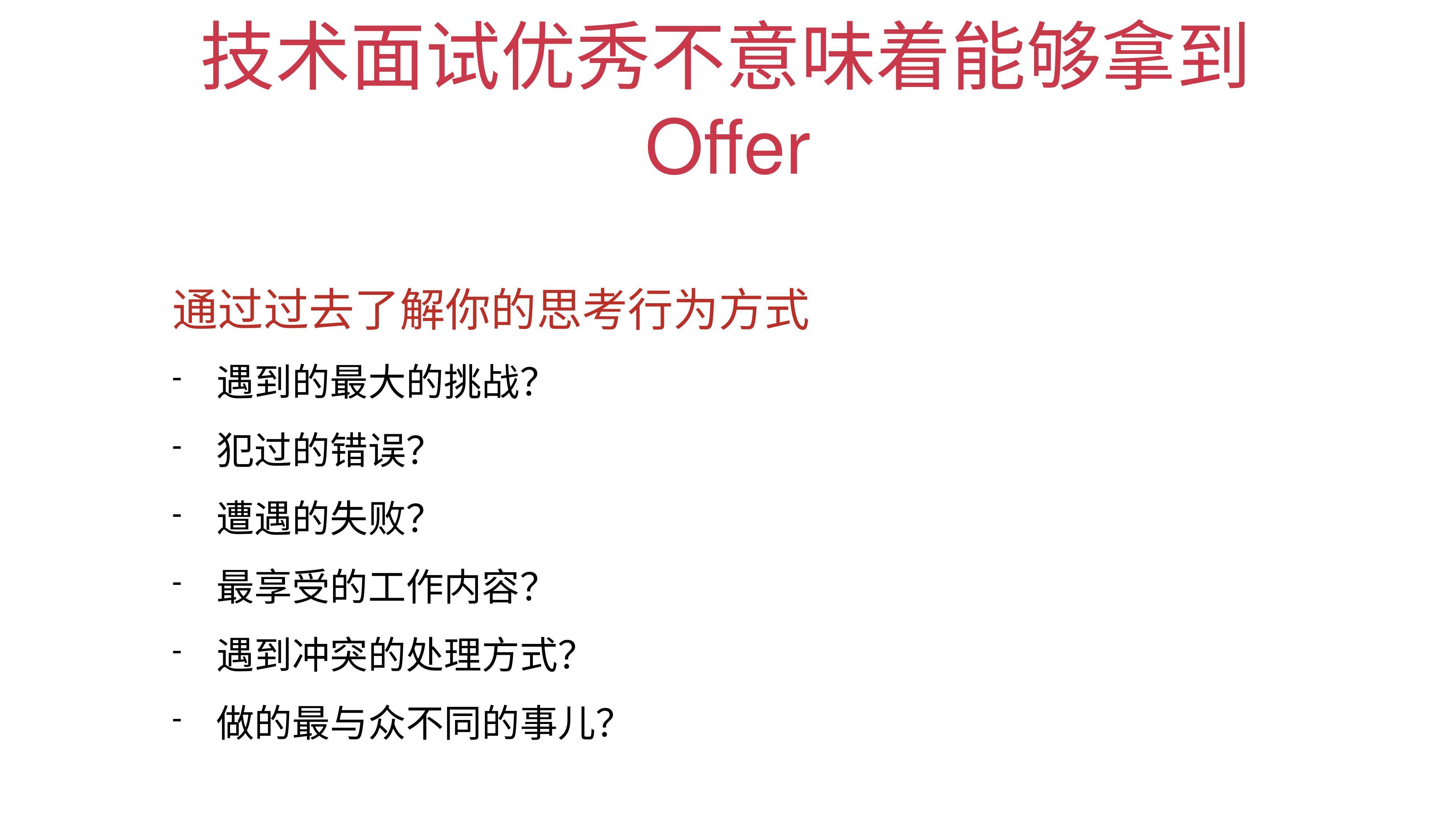

# 技术面试优秀不意味着能够拿到Offer
通过过去了解你的思考行为方式
遇到的最大的挑战？
犯过的错误？
遭遇的失败？
最享受的工作内容？
遇到冲突的处理方式？
做的最与众不同的事儿？